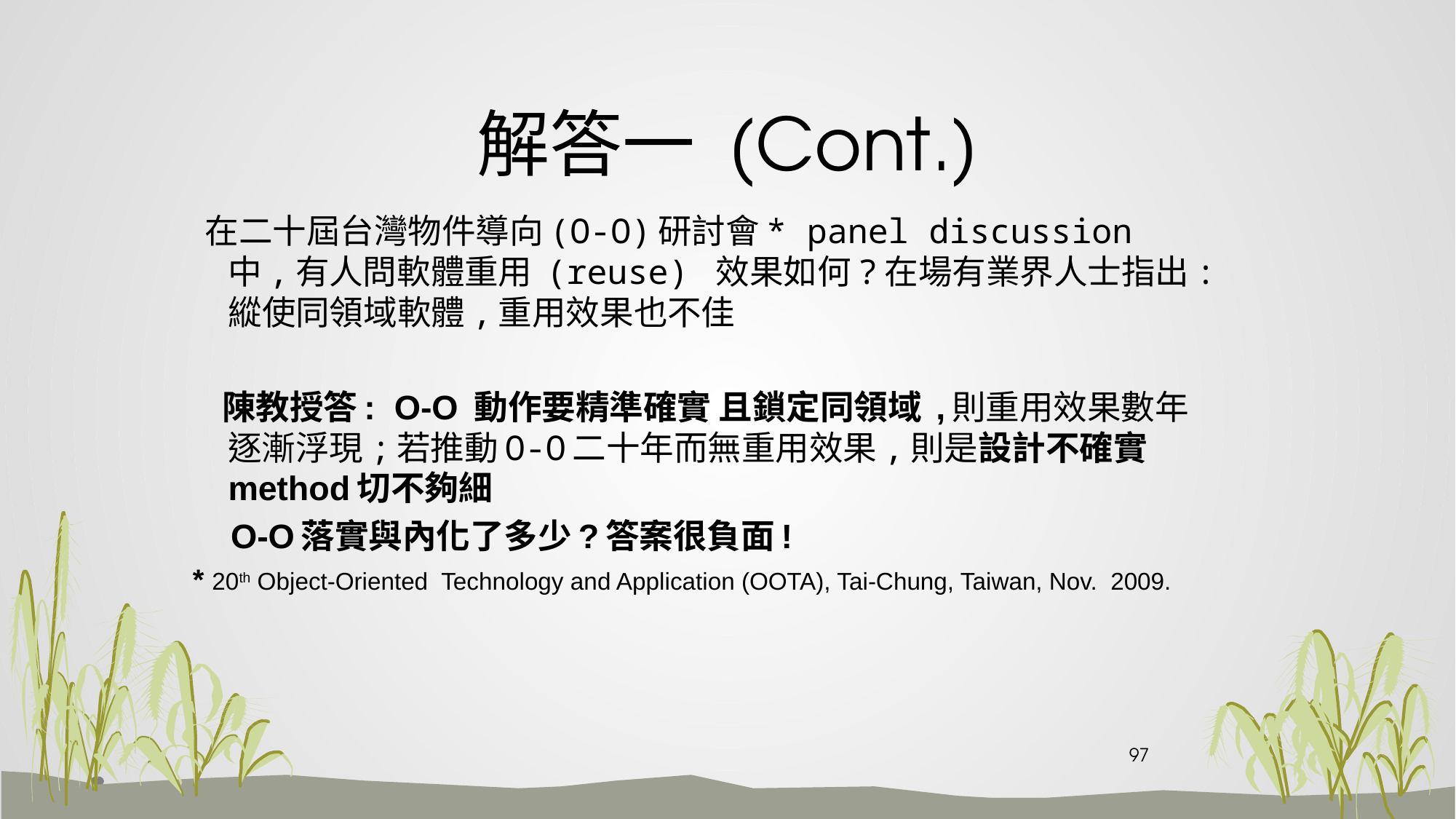

# 解答一 (Cont.)
 在二十屆台灣物件導向(O-O)研討會* panel discussion 中,有人問軟體重用 (reuse) 效果如何?在場有業界人士指出:縱使同領域軟體,重用效果也不佳

   陳教授答:  O-O 動作要精準確實 且鎖定同領域 ,則重用效果數年逐漸浮現;若推動O-O二十年而無重用效果,則是設計不確實 method切不夠細
    O-O落實與內化了多少?答案很負面!
* 20th Object-Oriented  Technology and Application (OOTA), Tai-Chung, Taiwan, Nov.  2009.

97